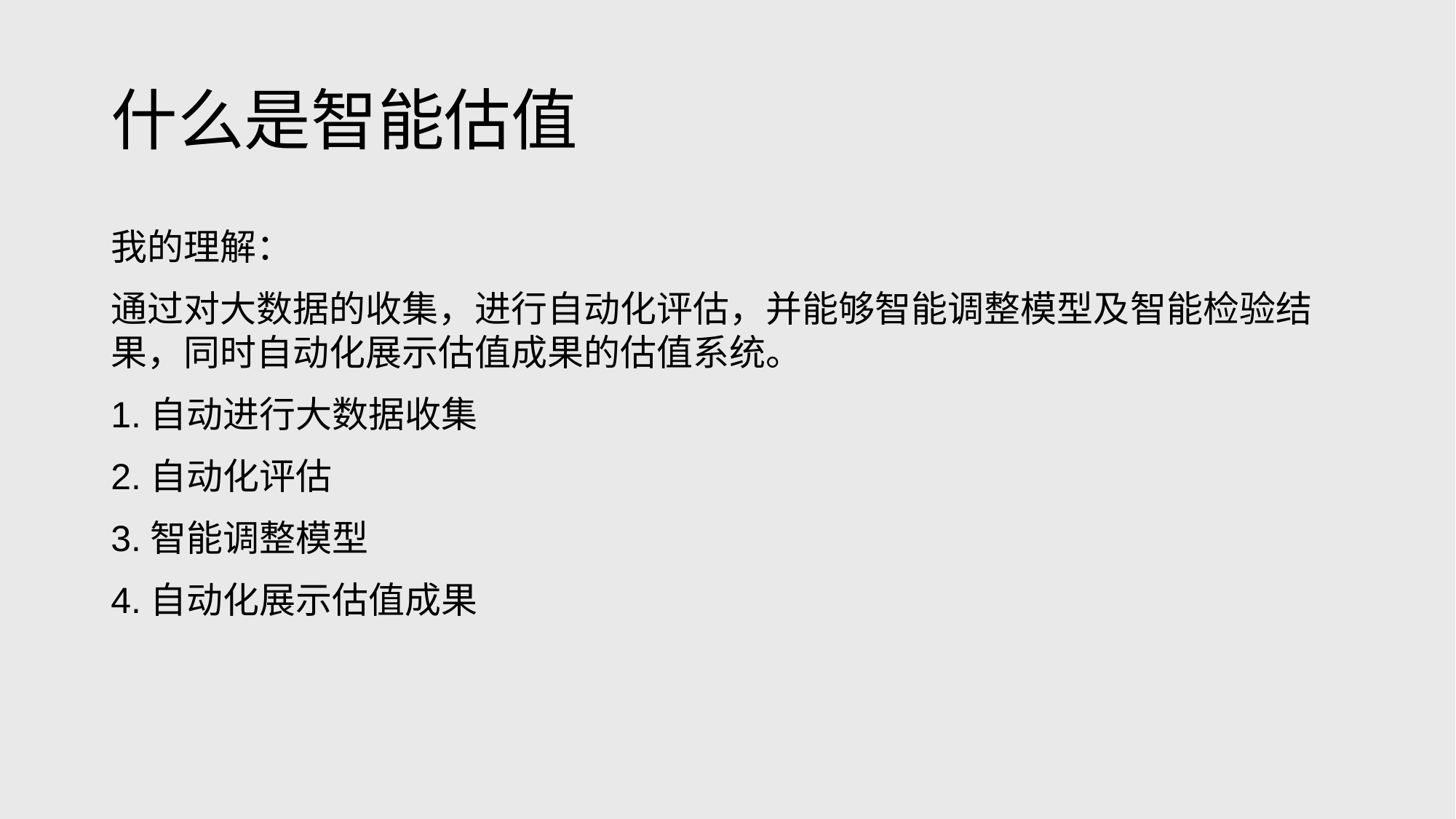

# 什么是智能估值
我的理解：
通过对大数据的收集，进行自动化评估，并能够智能调整模型及智能检验结果，同时自动化展示估值成果的估值系统。
1.自动进行大数据收集
2.自动化评估
3.智能调整模型
4.自动化展示估值成果